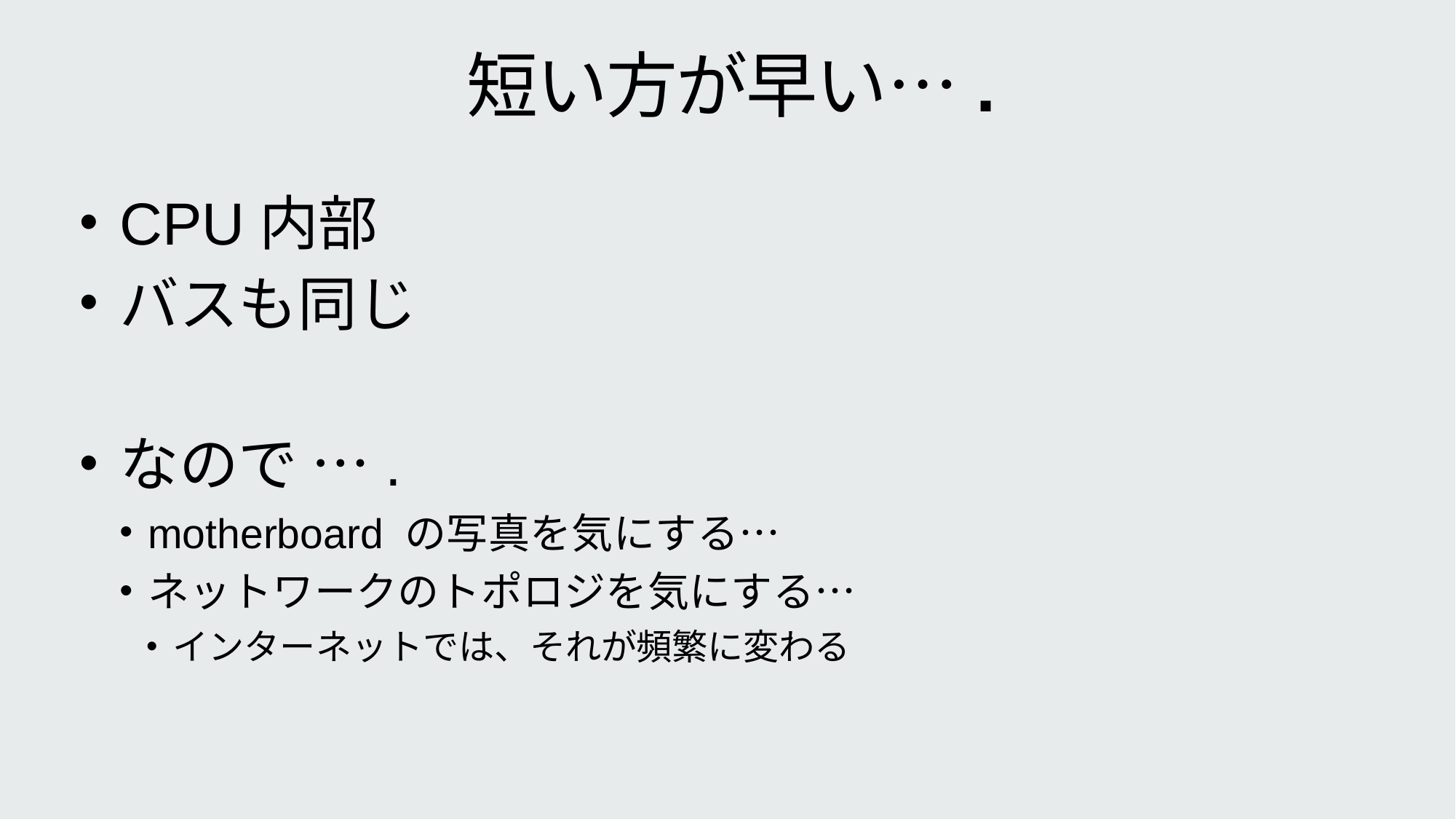

# 短い方が早い….
CPU内部
バスも同じ

なので ….
motherboard の写真を気にする…
ネットワークのトポロジを気にする…
インターネットでは、それが頻繁に変わる